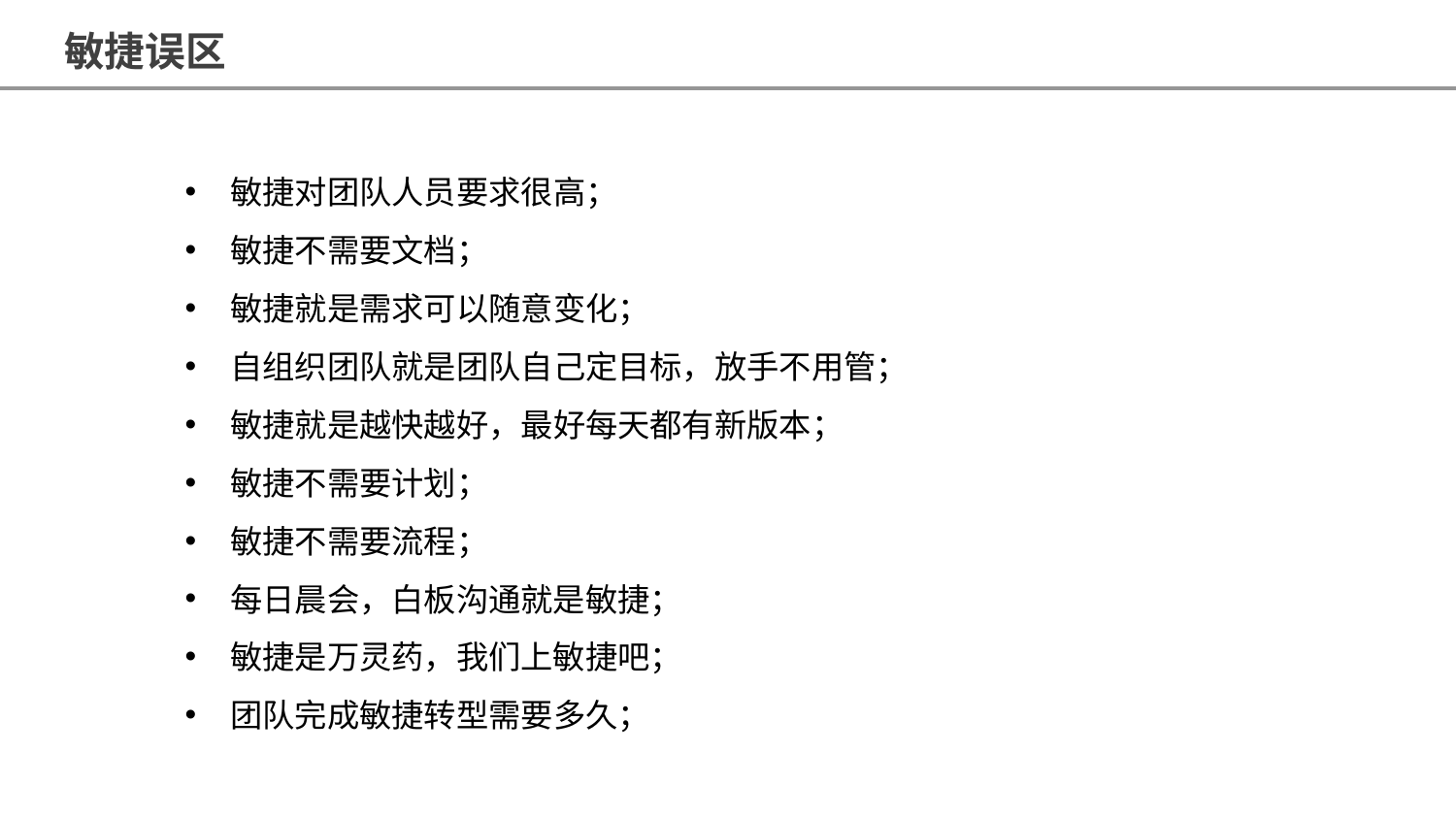

敏捷误区
敏捷对团队人员要求很高；
敏捷不需要文档；
敏捷就是需求可以随意变化；
自组织团队就是团队自己定目标，放手不用管；
敏捷就是越快越好，最好每天都有新版本；
敏捷不需要计划；
敏捷不需要流程；
每日晨会，白板沟通就是敏捷；
敏捷是万灵药，我们上敏捷吧；
团队完成敏捷转型需要多久；